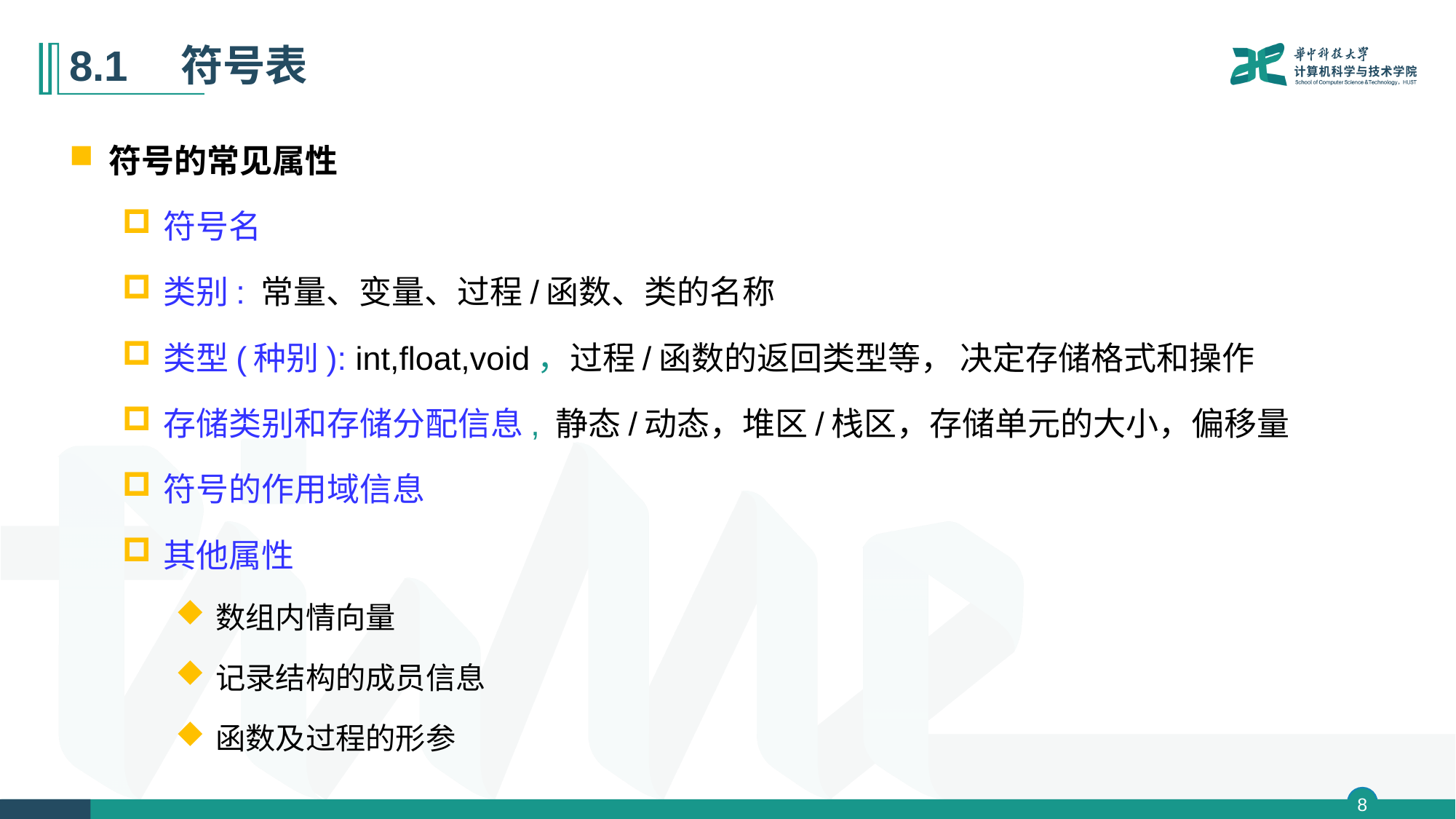

# 8.1　符号表
符号的常见属性
符号名
类别: 常量、变量、过程/函数、类的名称
类型(种别): int,float,void，过程/函数的返回类型等， 决定存储格式和操作
存储类别和存储分配信息, 静态/动态，堆区/栈区，存储单元的大小，偏移量
符号的作用域信息
其他属性
 数组内情向量
 记录结构的成员信息
 函数及过程的形参